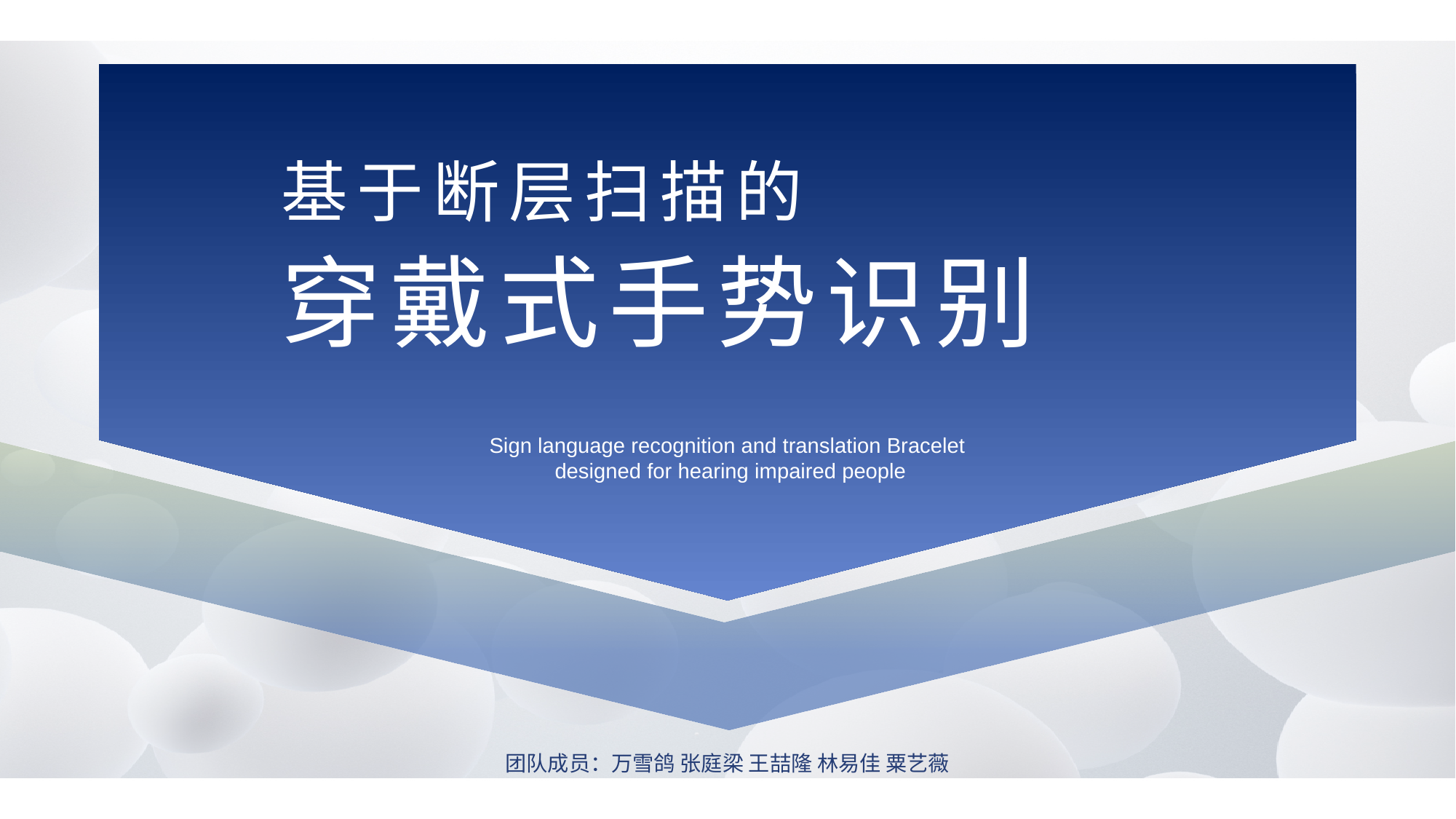

基于断层扫描的
穿戴式手势识别
Sign language recognition and translation Bracelet
 designed for hearing impaired people
团队成员：万雪鸽 张庭梁 王喆隆 林易佳 粟艺薇